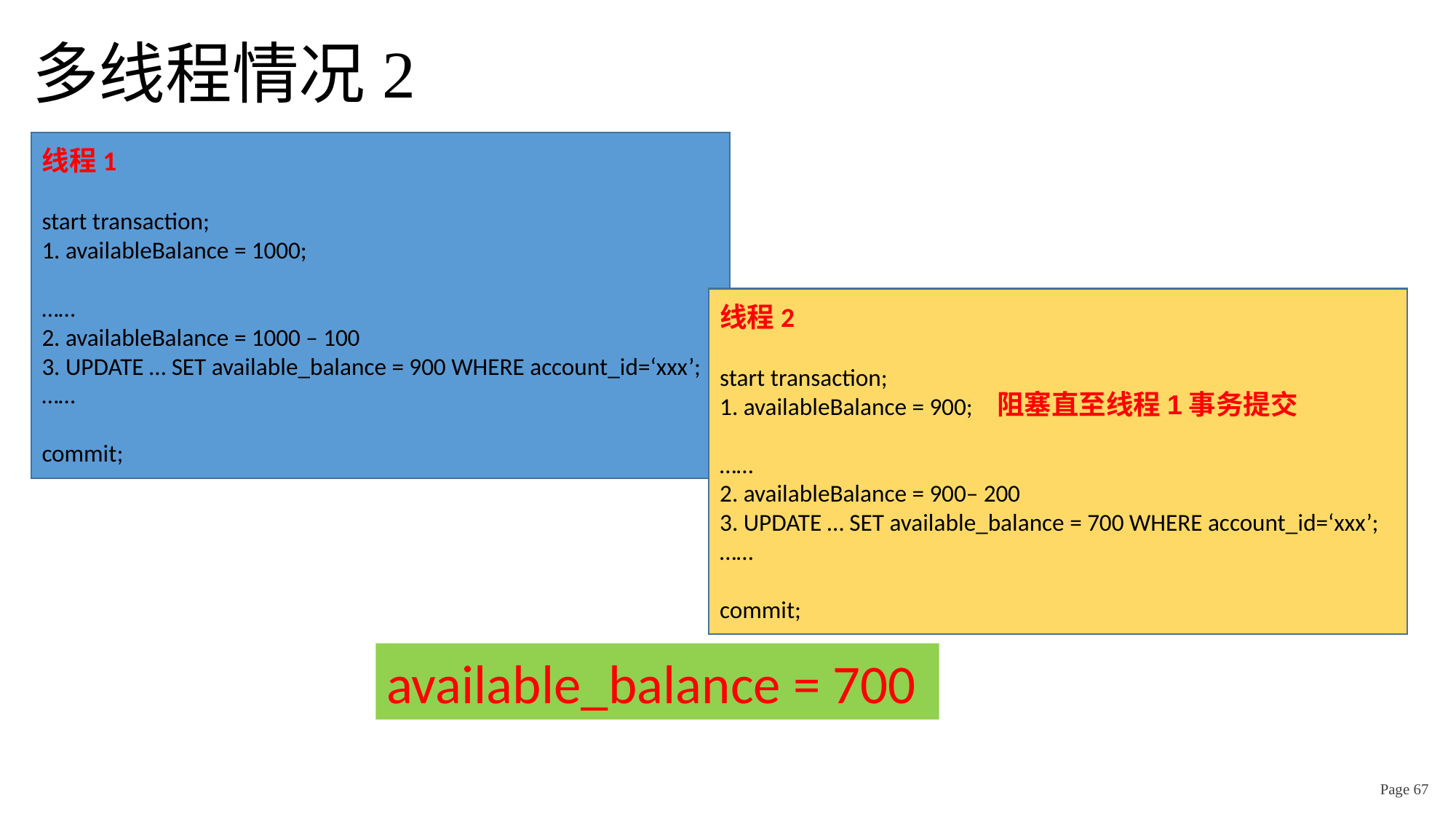

# 多线程情况2
线程1

start transaction;
1. availableBalance = 1000;

……
2. availableBalance = 1000 – 100
3. UPDATE … SET available_balance = 900 WHERE account_id=‘xxx’;
……

commit;
线程2

start transaction;
1. availableBalance = 900;

……
2. availableBalance = 900– 200
3. UPDATE … SET available_balance = 700 WHERE account_id=‘xxx’;
……

commit;
阻塞直至线程1事务提交
available_balance = 700